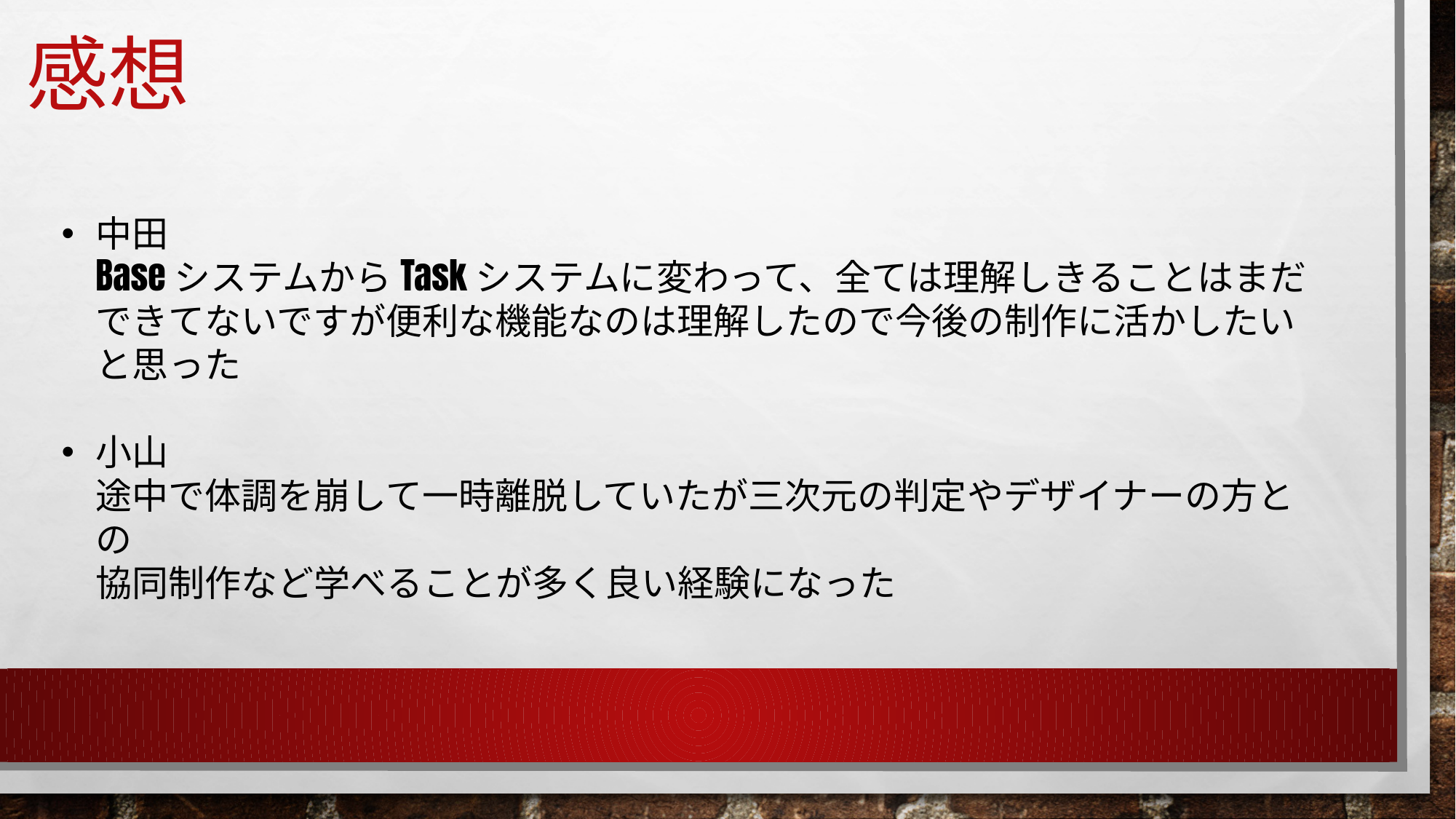

# 感想
中田
BaseシステムからTaskシステムに変わって、全ては理解しきることはまだできてないですが便利な機能なのは理解したので今後の制作に活かしたいと思った

小山
途中で体調を崩して一時離脱していたが三次元の判定やデザイナーの方との
協同制作など学べることが多く良い経験になった